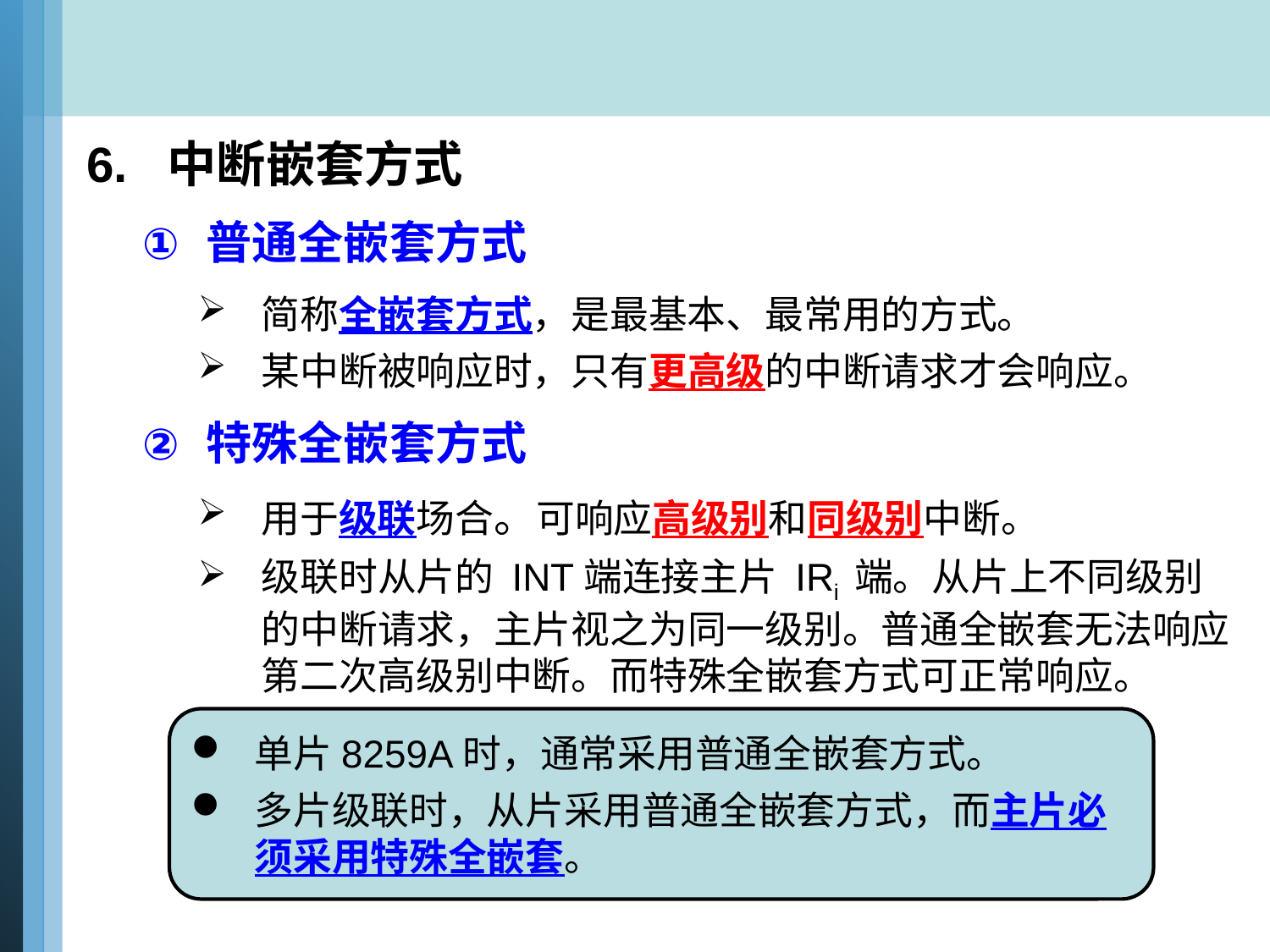

6.  中断嵌套方式
普通全嵌套方式
简称全嵌套方式，是最基本、最常用的方式。
某中断被响应时，只有更高级的中断请求才会响应。
特殊全嵌套方式
用于级联场合。可响应高级别和同级别中断。
级联时从片的 INT端连接主片 IRi 端。从片上不同级别的中断请求，主片视之为同一级别。普通全嵌套无法响应第二次高级别中断。而特殊全嵌套方式可正常响应。

单片8259A时，通常采用普通全嵌套方式。
多片级联时，从片采用普通全嵌套方式，而主片必须采用特殊全嵌套。
106